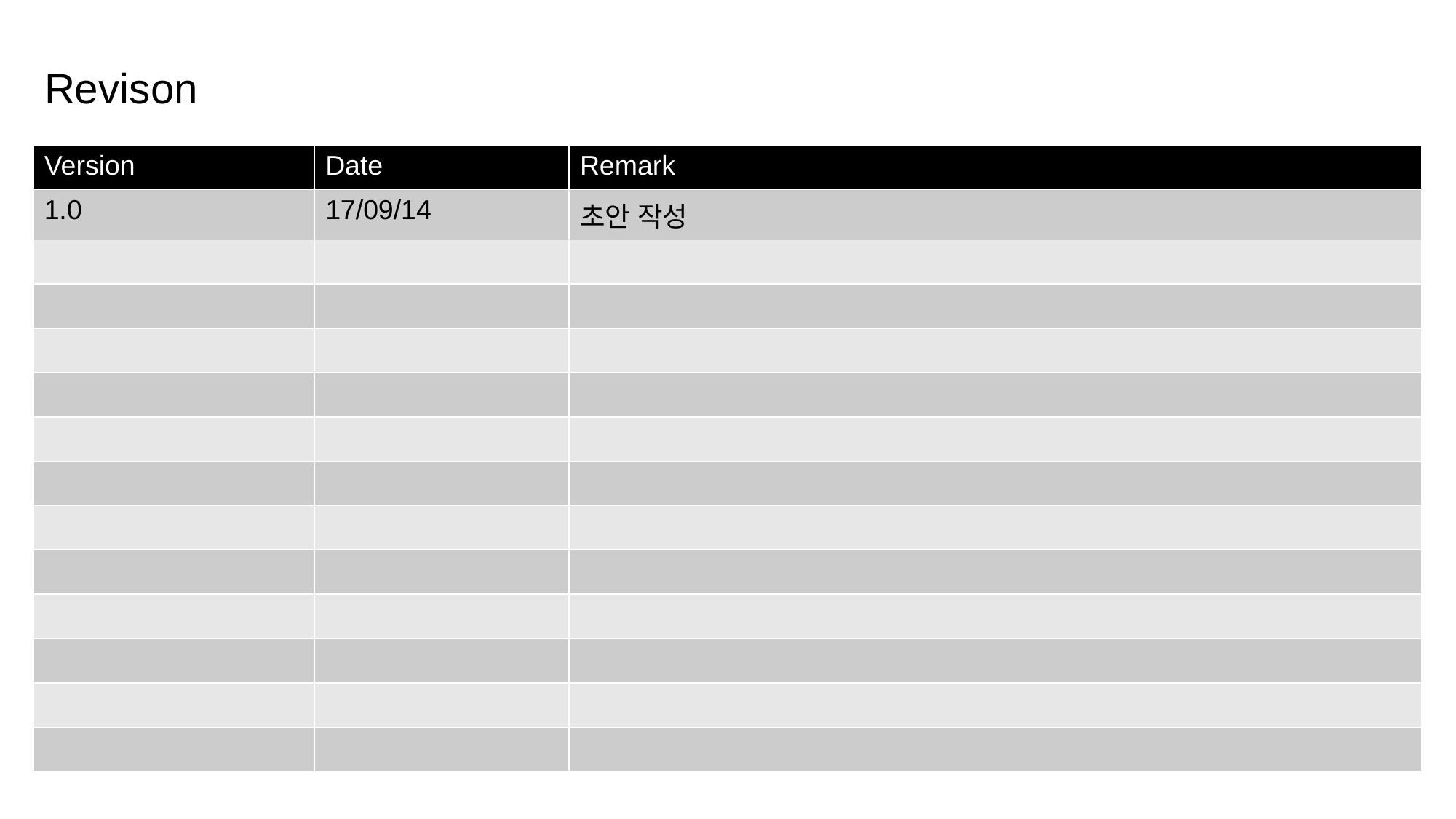

Revison
| Version | Date | Remark |
| --- | --- | --- |
| 1.0 | 17/09/14 | 초안 작성 |
|  |  |  |
|  |  |  |
|  |  |  |
|  |  |  |
|  |  |  |
|  |  |  |
|  |  |  |
|  |  |  |
|  |  |  |
|  |  |  |
|  |  |  |
|  |  |  |